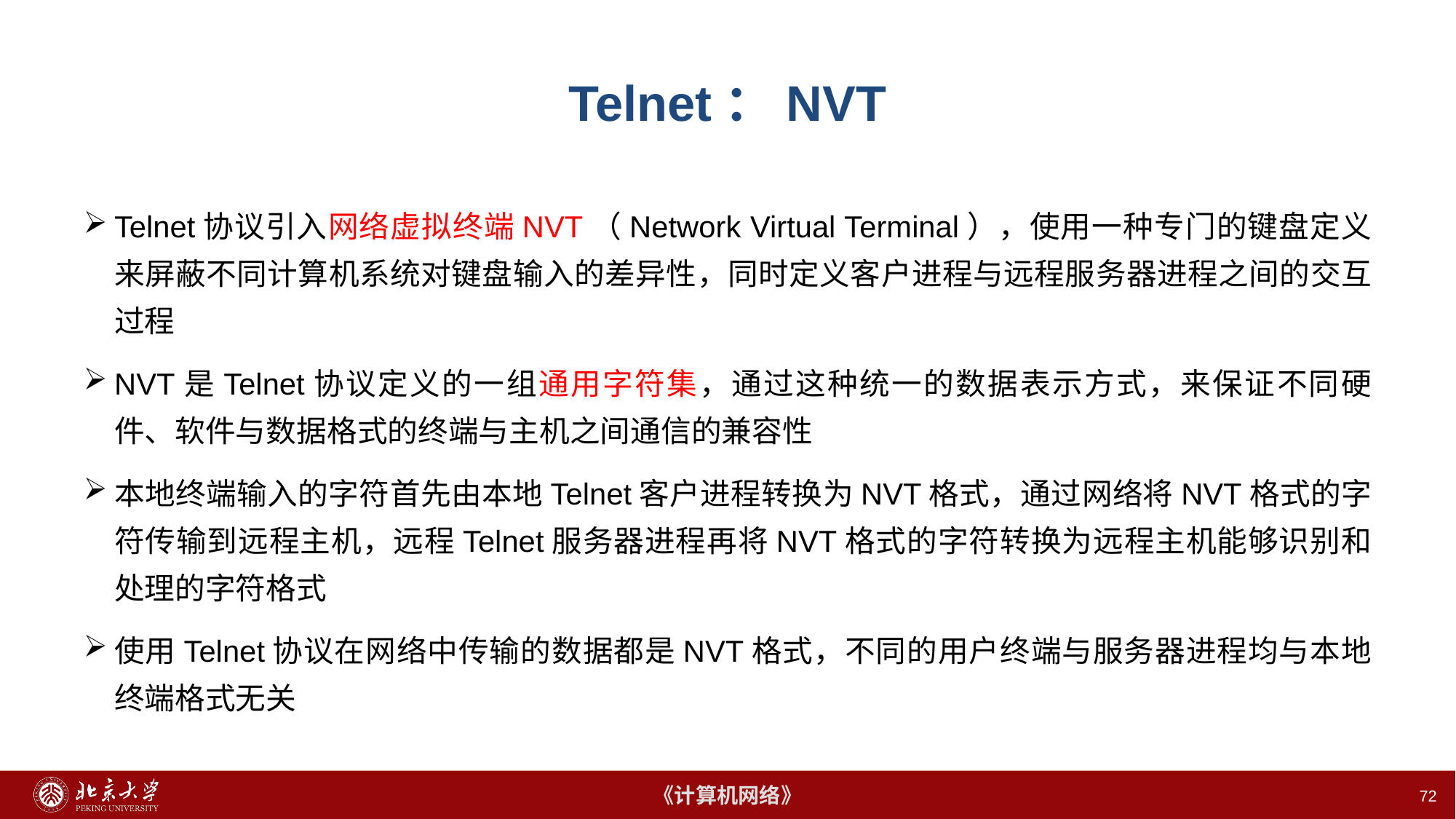

72
# Telnet：NVT
Telnet协议引入网络虚拟终端NVT（Network Virtual Terminal），使用一种专门的键盘定义来屏蔽不同计算机系统对键盘输入的差异性，同时定义客户进程与远程服务器进程之间的交互过程
NVT是Telnet协议定义的一组通用字符集，通过这种统一的数据表示方式，来保证不同硬件、软件与数据格式的终端与主机之间通信的兼容性
本地终端输入的字符首先由本地Telnet客户进程转换为NVT格式，通过网络将NVT格式的字符传输到远程主机，远程Telnet服务器进程再将NVT格式的字符转换为远程主机能够识别和处理的字符格式
使用Telnet协议在网络中传输的数据都是NVT格式，不同的用户终端与服务器进程均与本地终端格式无关